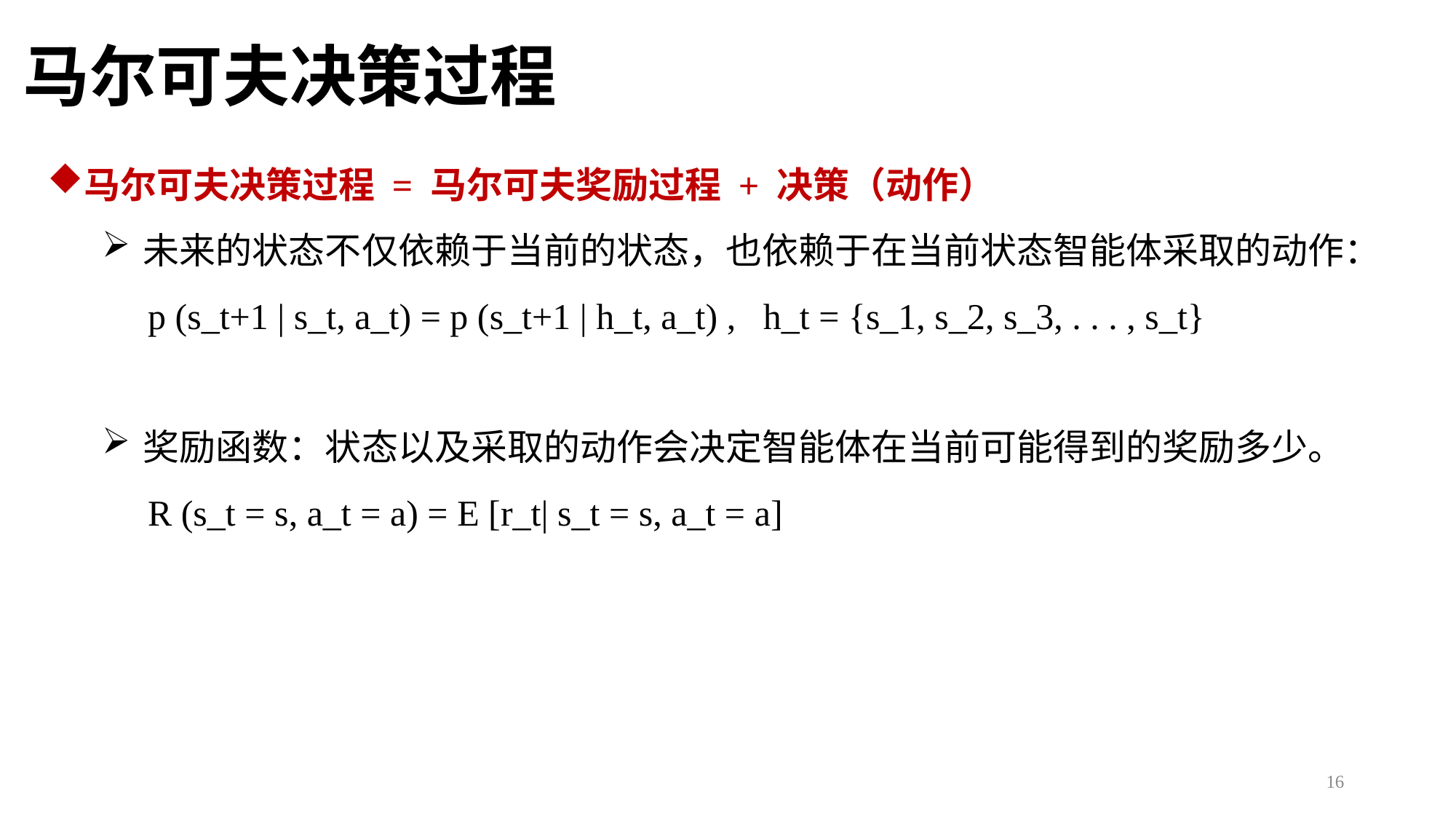

马尔可夫决策过程

马尔可夫决策过程 = 马尔可夫奖励过程 + 决策（动作）
未来的状态不仅依赖于当前的状态，也依赖于在当前状态智能体采取的动作：
     p (s_t+1 | s_t, a_t) = p (s_t+1 | h_t, a_t) ,   h_t = {s_1, s_2, s_3, . . . , s_t}

奖励函数：状态以及采取的动作会决定智能体在当前可能得到的奖励多少。
     R (s_t = s, a_t = a) = E [r_t| s_t = s, a_t = a]
16